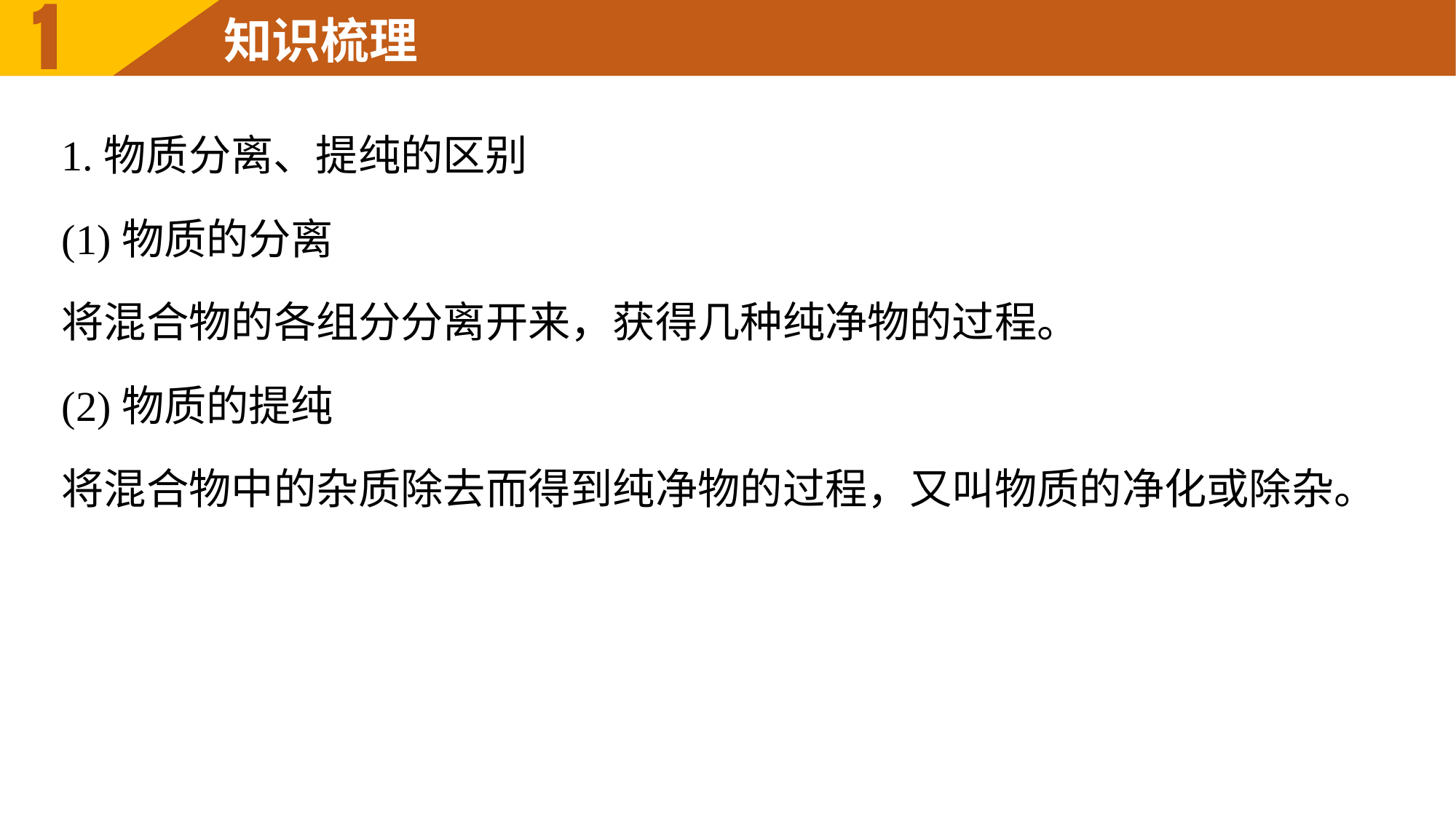

1.物质分离、提纯的区别
(1)物质的分离
将混合物的各组分分离开来，获得几种纯净物的过程。
(2)物质的提纯
将混合物中的杂质除去而得到纯净物的过程，又叫物质的净化或除杂。